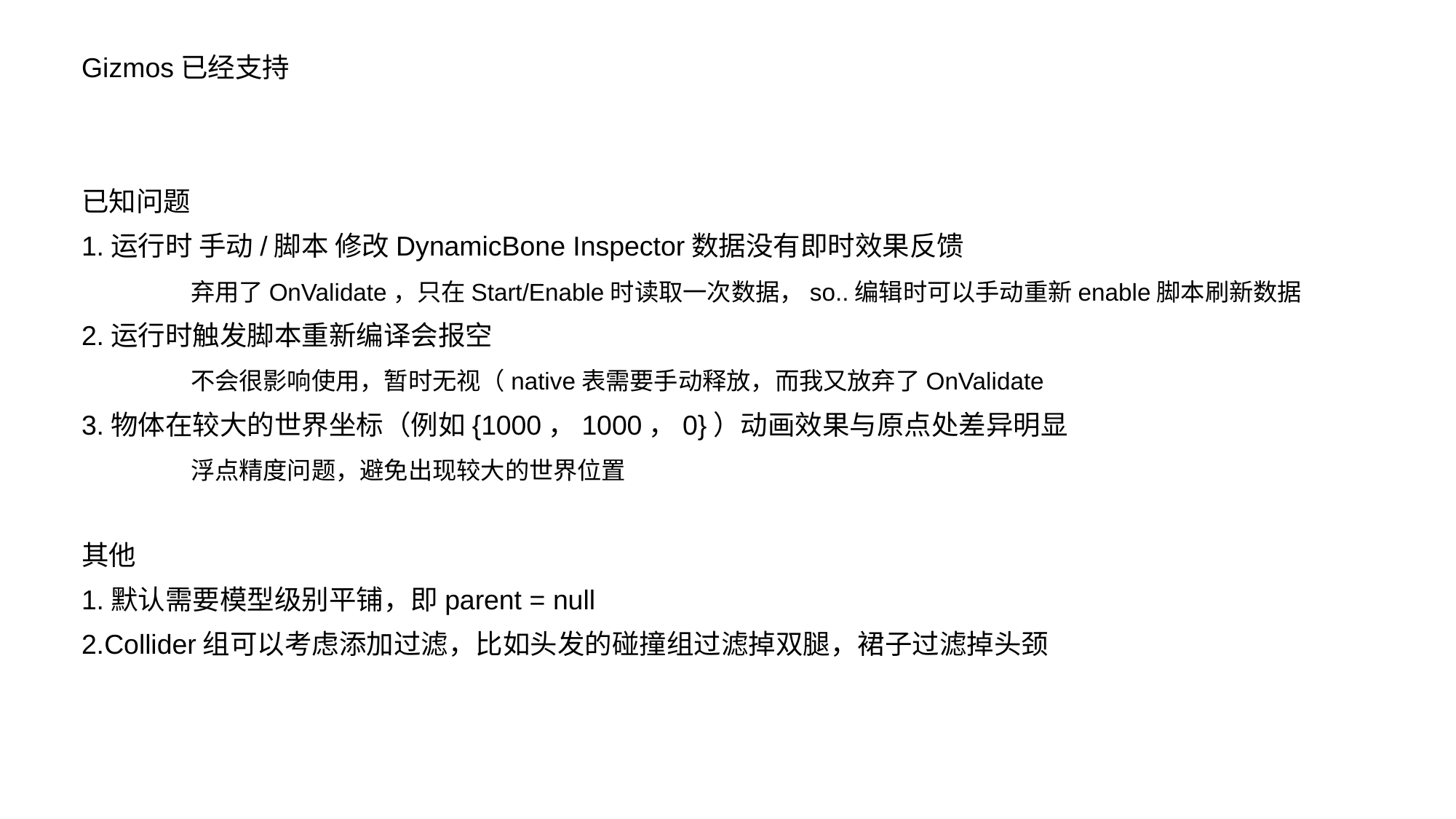

Gizmos已经支持

已知问题
1.运行时 手动/脚本 修改DynamicBone Inspector数据没有即时效果反馈
	弃用了OnValidate，只在Start/Enable时读取一次数据，so..编辑时可以手动重新enable脚本刷新数据
2.运行时触发脚本重新编译会报空
	不会很影响使用，暂时无视（native表需要手动释放，而我又放弃了OnValidate
3.物体在较大的世界坐标（例如{1000，1000，0}）动画效果与原点处差异明显
	浮点精度问题，避免出现较大的世界位置

其他
1.默认需要模型级别平铺，即parent = null
2.Collider组可以考虑添加过滤，比如头发的碰撞组过滤掉双腿，裙子过滤掉头颈